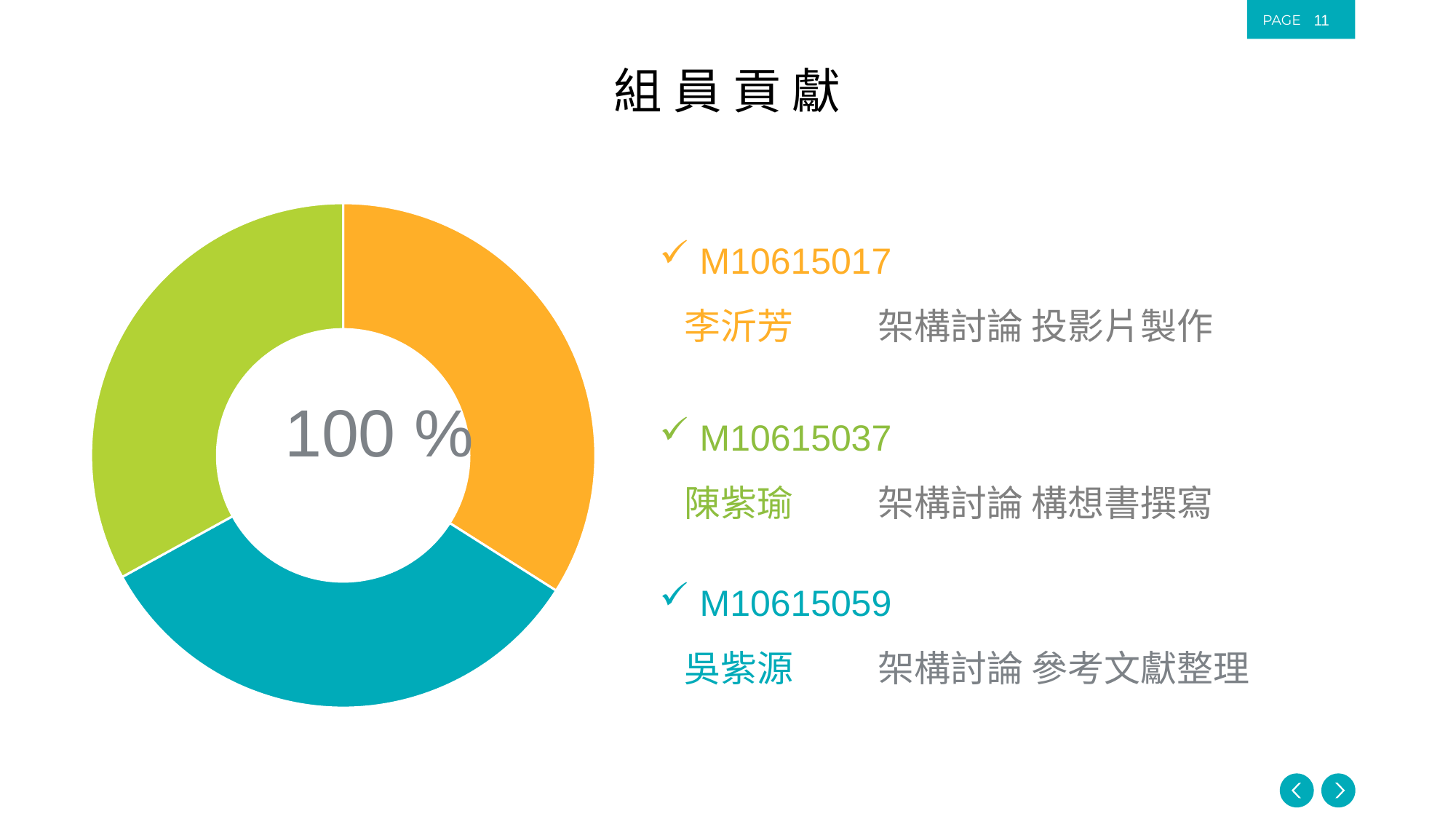

11
組 員 貢 獻

### Chart:

| Category |    |
|---|---|
| 沂芳 | 0.34 |
| 紫瑜 | 0.33 |
| 紫源 | 0.33 |
 M10615017
  李沂芳	架構討論 投影片製作

100 %
 M10615037
  陳紫瑜	架構討論 構想書撰寫

 M10615059
  吳紫源	架構討論 參考文獻整理